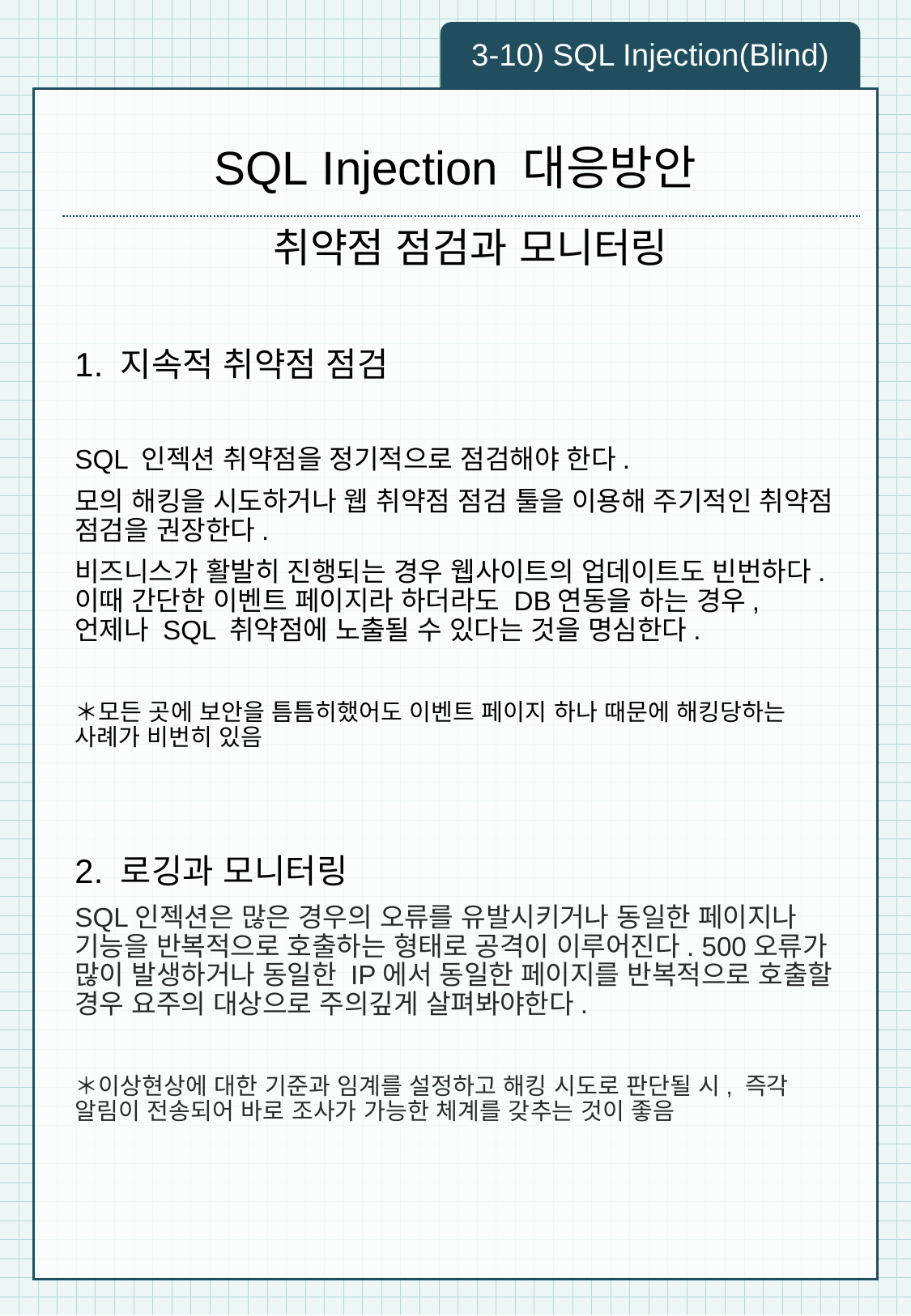

3-10) SQL Injection(Blind)

# SQL Injection 대응방안
  취약점 점검과 모니터링

1. 지속적 취약점 점검

SQL 인젝션 취약점을 정기적으로 점검해야 한다.
모의 해킹을 시도하거나 웹 취약점 점검 툴을 이용해 주기적인 취약점 점검을 권장한다.
비즈니스가 활발히 진행되는 경우 웹사이트의 업데이트도 빈번하다. 이때 간단한 이벤트 페이지라 하더라도 DB연동을 하는 경우, 언제나 SQL 취약점에 노출될 수 있다는 것을 명심한다.

＊모든 곳에 보안을 틈틈히했어도 이벤트 페이지 하나 때문에 해킹당하는 사례가 비번히 있음

2. 로깅과 모니터링
SQL인젝션은 많은 경우의 오류를 유발시키거나 동일한 페이지나 기능을 반복적으로 호출하는 형태로 공격이 이루어진다. 500오류가 많이 발생하거나 동일한 IP에서 동일한 페이지를 반복적으로 호출할 경우 요주의 대상으로 주의깊게 살펴봐야한다.

＊이상현상에 대한 기준과 임계를 설정하고 해킹 시도로 판단될 시, 즉각 알림이 전송되어 바로 조사가 가능한 체계를 갖추는 것이 좋음